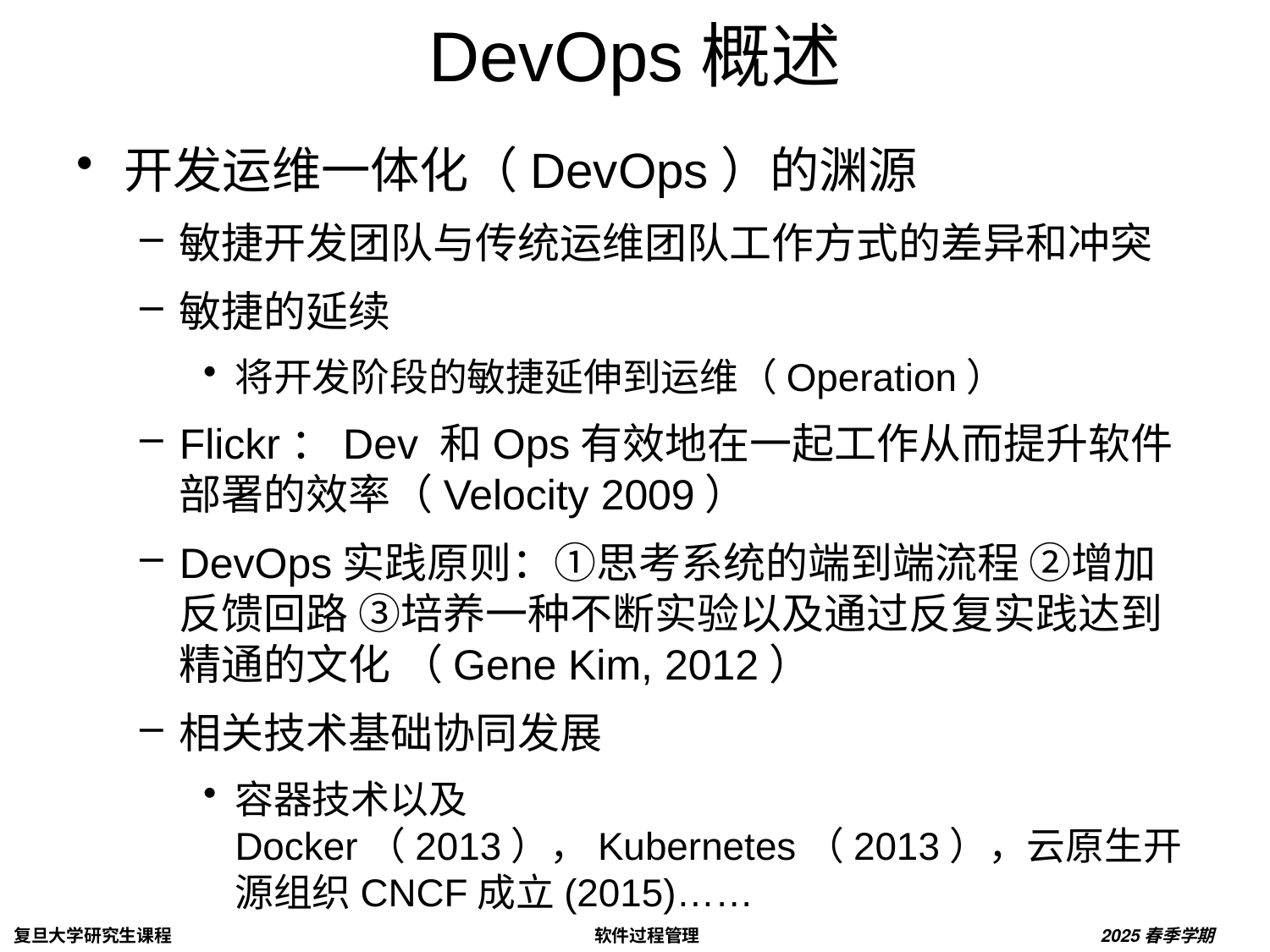

# DevOps概述
开发运维一体化（DevOps）的渊源
敏捷开发团队与传统运维团队工作方式的差异和冲突
敏捷的延续
将开发阶段的敏捷延伸到运维（Operation）
Flickr：Dev 和Ops有效地在一起工作从而提升软件部署的效率（Velocity 2009）
DevOps实践原则：①思考系统的端到端流程 ②增加反馈回路 ③培养一种不断实验以及通过反复实践达到精通的文化 （Gene Kim, 2012）
相关技术基础协同发展
容器技术以及Docker（2013），Kubernetes（2013），云原生开源组织CNCF成立(2015)……